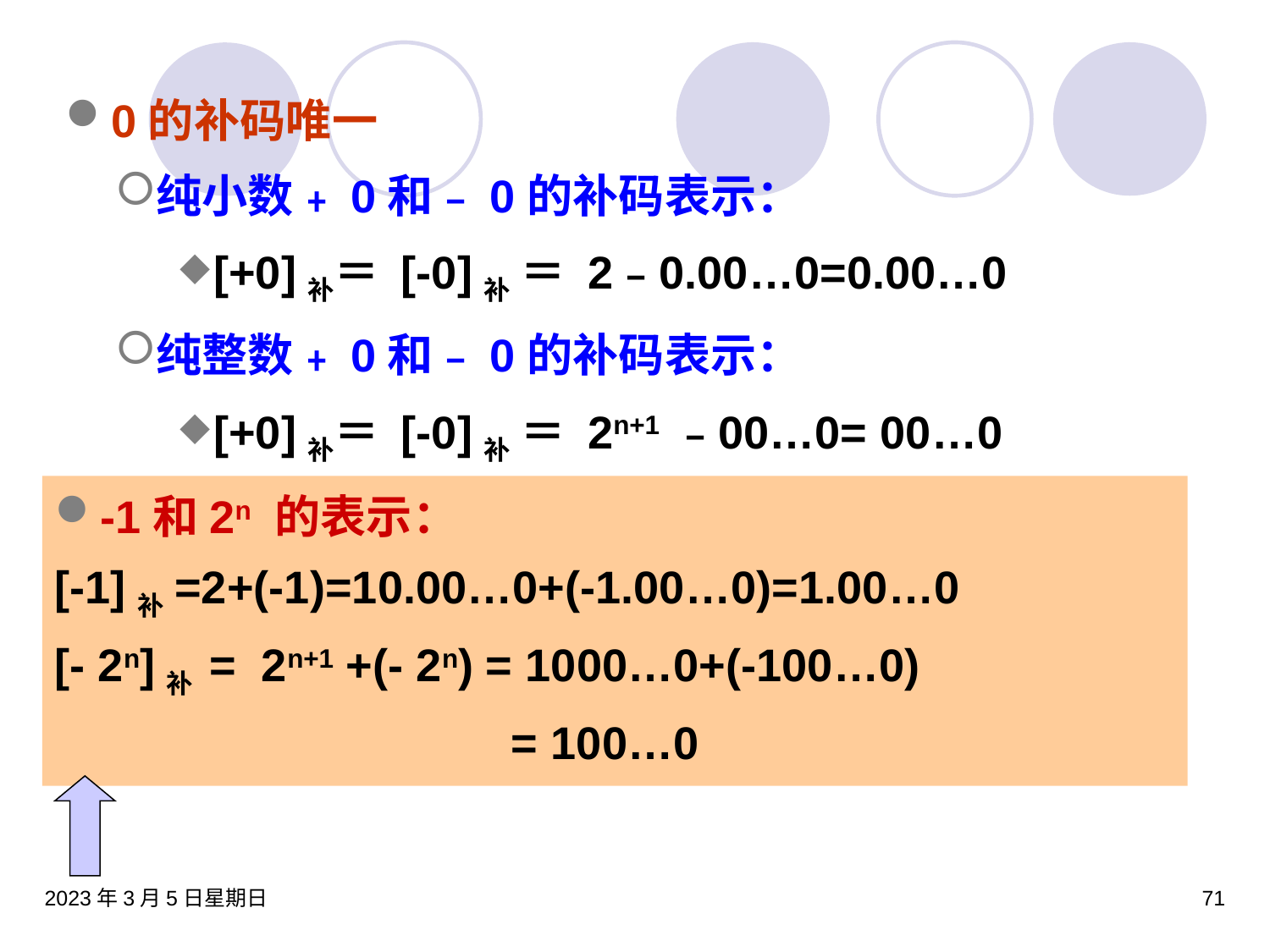

0的补码唯一
纯小数﹢0和﹣0的补码表示：
[+0]补＝ [-0]补 ＝ 2﹣0.00…0=0.00…0
纯整数﹢0和﹣0的补码表示：
[+0]补＝ [-0]补 ＝ 2n+1 ﹣00…0= 00…0
-1和2n 的表示：
[-1]补=2+(-1)=10.00…0+(-1.00…0)=1.00…0
[- 2n]补 =  2n+1 +(- 2n) = 1000…0+(-100…0)
				    = 100…0

2023年3月5日星期日
71